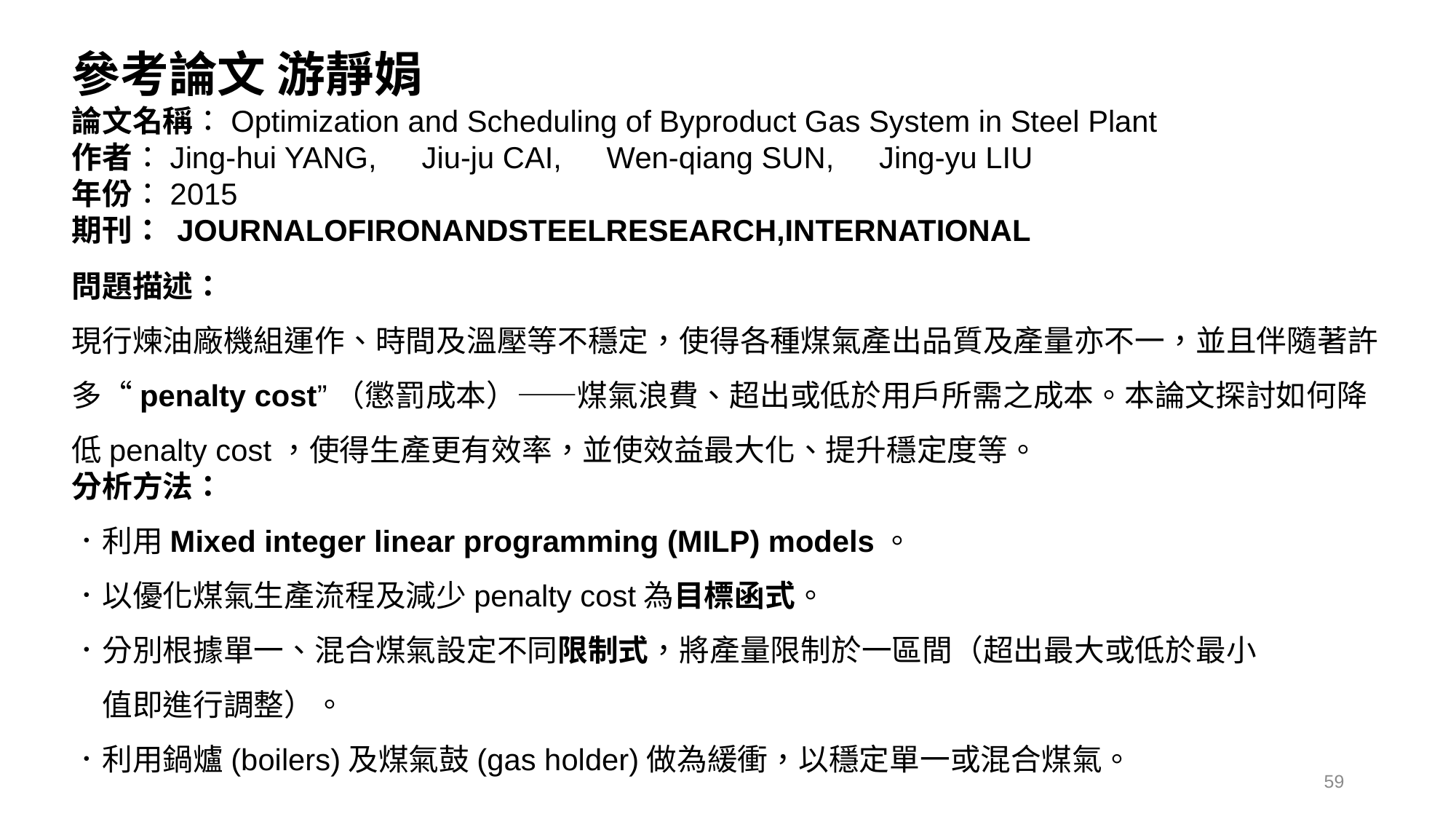

參考論文 游靜娟
論文名稱：Optimization and Scheduling of Byproduct Gas System in Steel Plant
作者：Jing-hui YANG,　Jiu-ju CAI,　Wen-qiang SUN,　Jing-yu LIU
年份：2015
期刊： JOURNALOFIRONANDSTEELRESEARCH,INTERNATIONAL

問題描述：
現行煉油廠機組運作、時間及溫壓等不穩定，使得各種煤氣產出品質及產量亦不一，並且伴隨著許多“penalty cost”（懲罰成本）——煤氣浪費、超出或低於用戶所需之成本。本論文探討如何降低penalty cost，使得生產更有效率，並使效益最大化、提升穩定度等。
分析方法：
．利用Mixed integer linear programming (MILP) models。
．以優化煤氣生產流程及減少penalty cost為目標函式。
．分別根據單一、混合煤氣設定不同限制式，將產量限制於一區間（超出最大或低於最小
　值即進行調整）。
．利用鍋爐(boilers)及煤氣鼓(gas holder)做為緩衝，以穩定單一或混合煤氣。
59